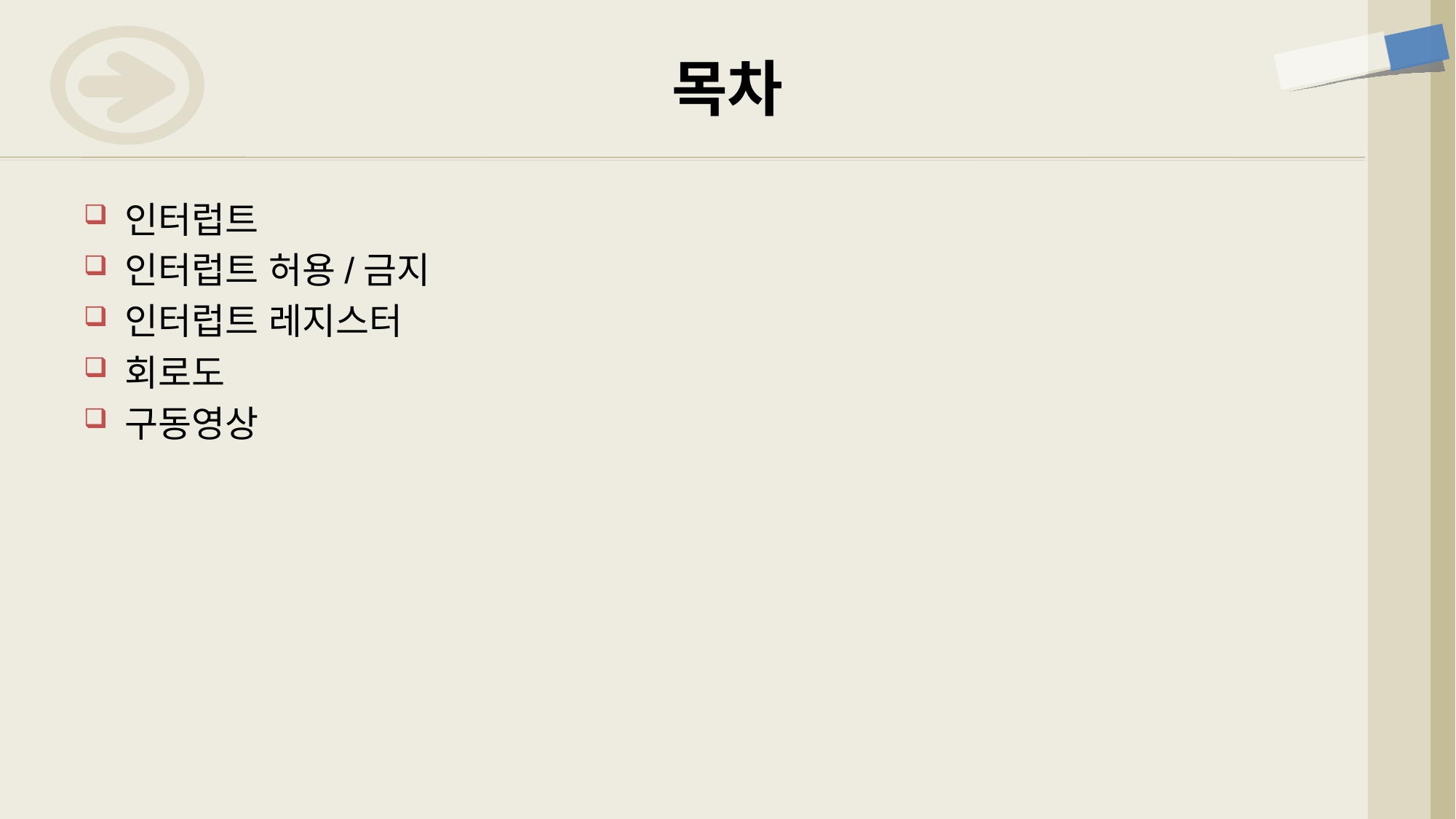

# 목차
인터럽트
인터럽트 허용/금지
인터럽트 레지스터
회로도
구동영상